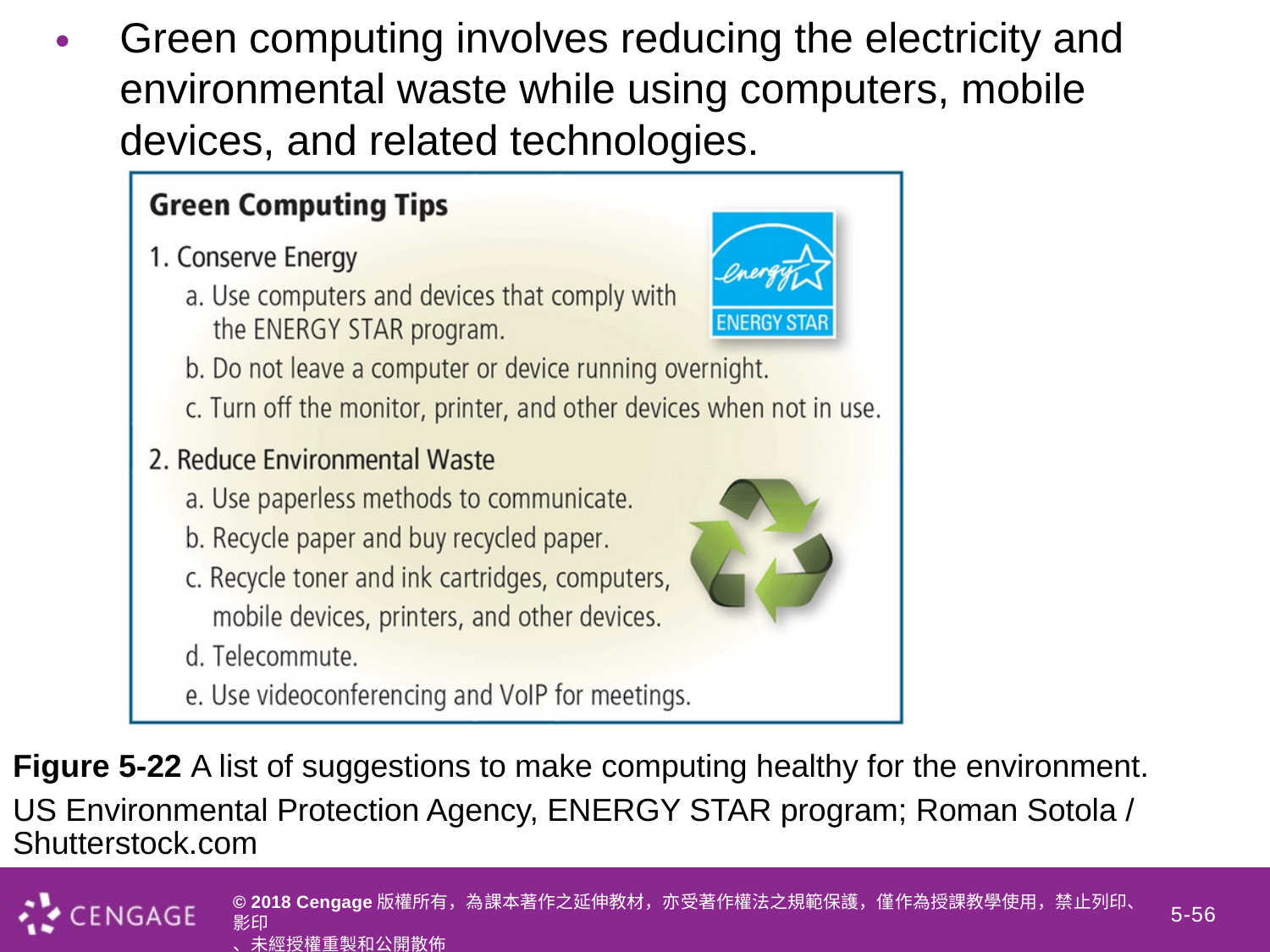

•
Green computing involves reducing the electricity and environmental waste while using computers, mobile devices, and related technologies.

Figure 5-22 A list of suggestions to make computing healthy for the environment. US Environmental Protection Agency, ENERGY STAR program; Roman Sotola /
Shutterstock.com

© 2018 Cengage版權所有，為課本著作之延伸教材，亦受著作權法之規範保護，僅作為授課教學使用，禁止列印、影印
、未經授權重製和公開散佈
5-56